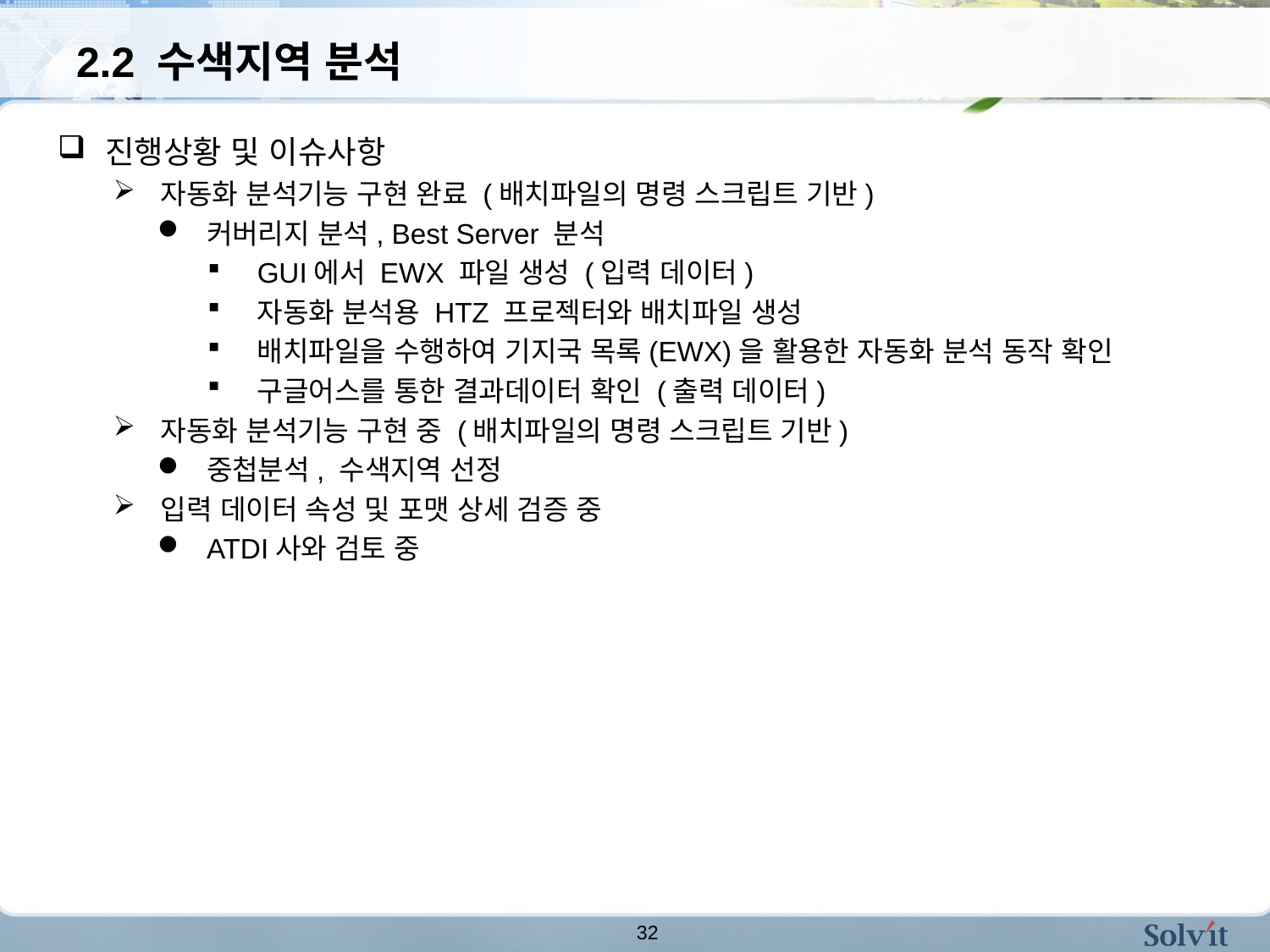

# 2.2 수색지역 분석
진행상황 및 이슈사항
자동화 분석기능 구현 완료 (배치파일의 명령 스크립트 기반)
커버리지 분석, Best Server 분석
GUI에서 EWX 파일 생성 (입력 데이터)
자동화 분석용 HTZ 프로젝터와 배치파일 생성
배치파일을 수행하여 기지국 목록(EWX)을 활용한 자동화 분석 동작 확인
구글어스를 통한 결과데이터 확인 (출력 데이터)
자동화 분석기능 구현 중 (배치파일의 명령 스크립트 기반)
중첩분석, 수색지역 선정
입력 데이터 속성 및 포맷 상세 검증 중
ATDI사와 검토 중
32